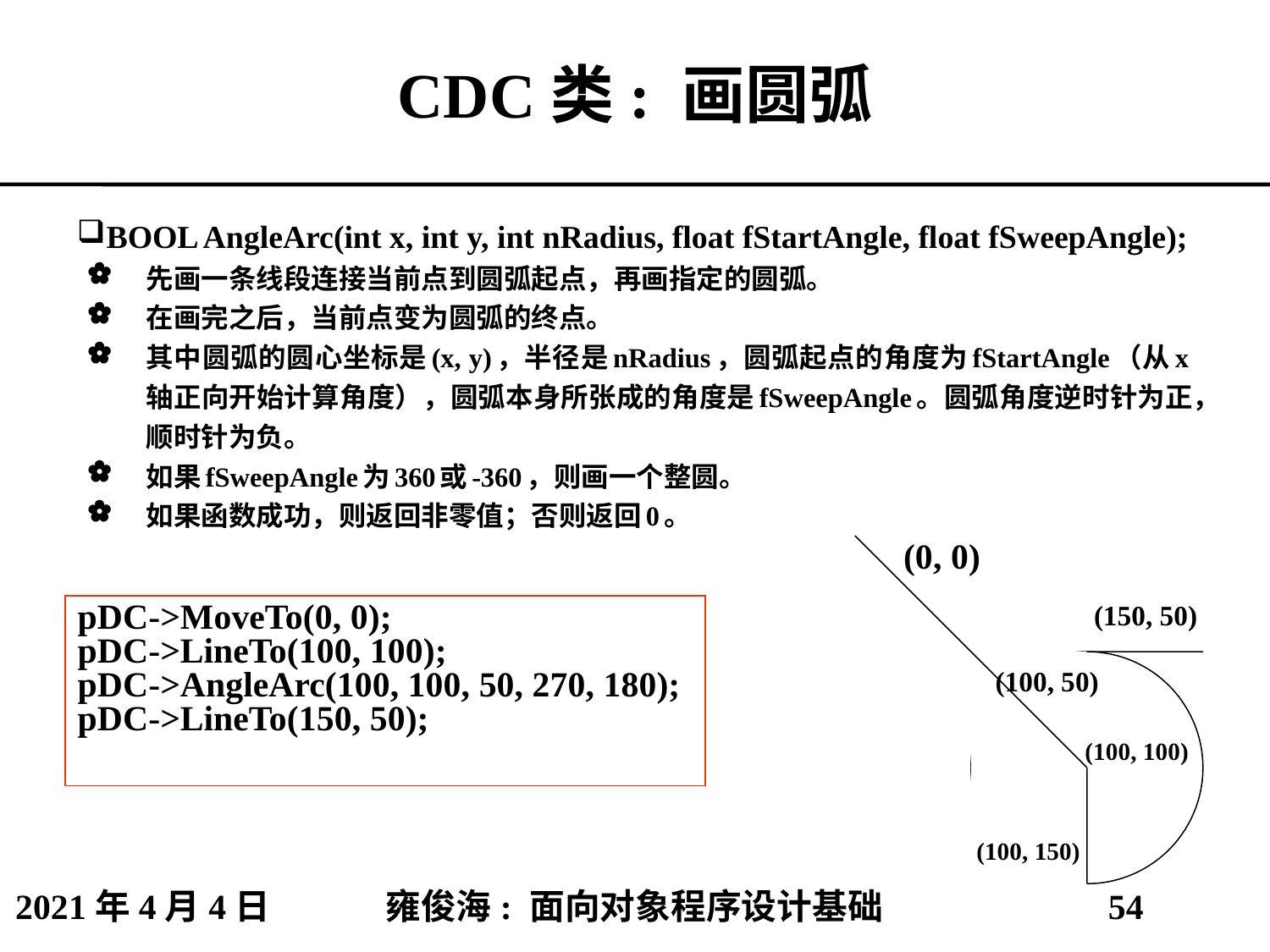

# CDC类: 画圆弧

BOOL AngleArc(int x, int y, int nRadius, float fStartAngle, float fSweepAngle);
先画一条线段连接当前点到圆弧起点，再画指定的圆弧。
在画完之后，当前点变为圆弧的终点。
其中圆弧的圆心坐标是(x, y)，半径是nRadius，圆弧起点的角度为fStartAngle（从x轴正向开始计算角度），圆弧本身所张成的角度是fSweepAngle。圆弧角度逆时针为正，顺时针为负。
如果fSweepAngle为360或-360，则画一个整圆。
如果函数成功，则返回非零值；否则返回0。
(0, 0)

(150, 50)

(100, 100)

(100, 150)
pDC->MoveTo(0, 0);
pDC->LineTo(100, 100);
pDC->AngleArc(100, 100, 50, 270, 180);
pDC->LineTo(150, 50);
(100, 50)
2021年4月4日
雍俊海: 面向对象程序设计基础
54